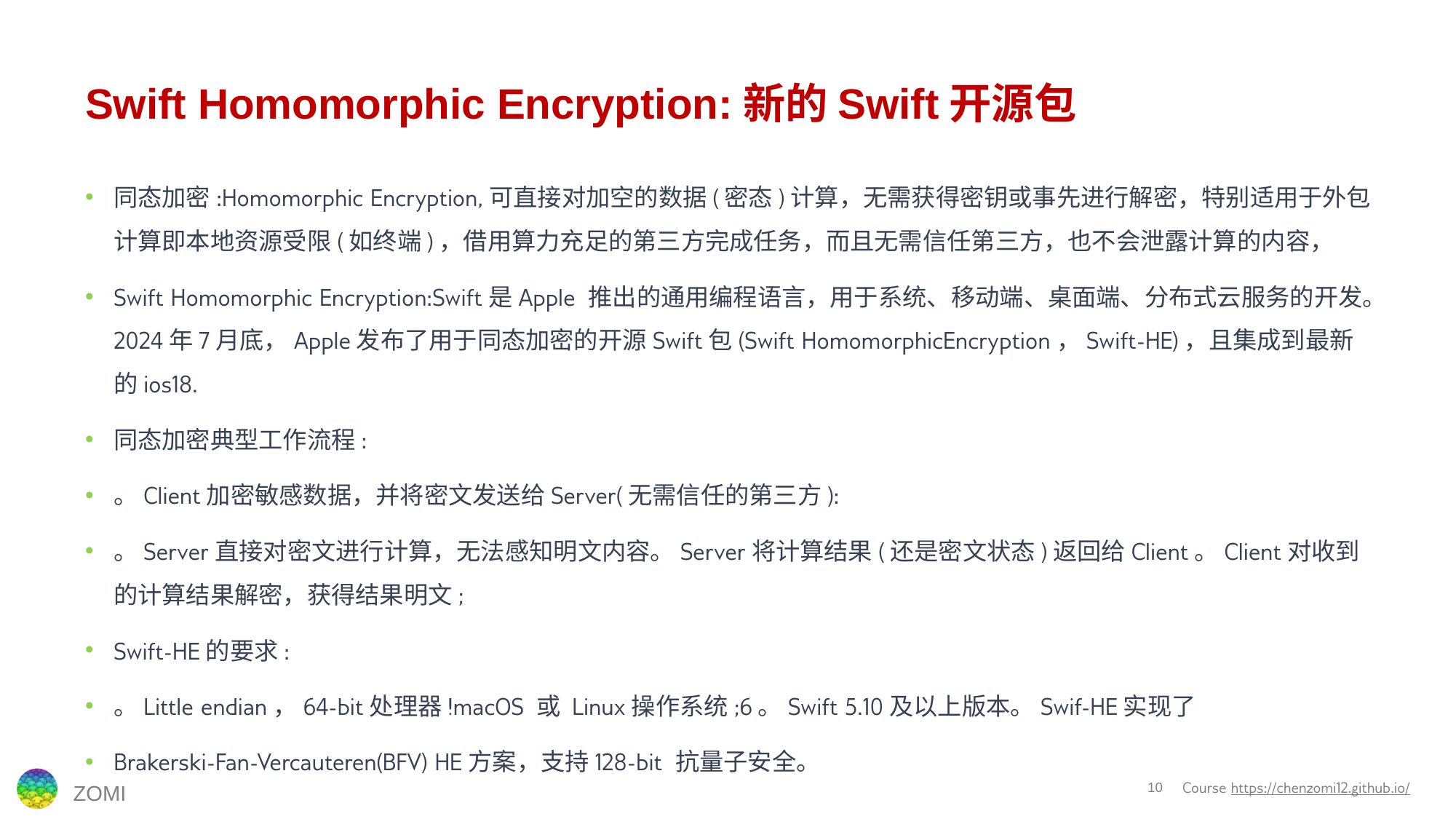

# Swift Homomorphic Encryption:新的Swift开源包
同态加密:Homomorphic Encryption,可直接对加空的数据(密态)计算，无需获得密钥或事先进行解密，特别适用于外包计算即本地资源受限(如终端)，借用算力充足的第三方完成任务，而且无需信任第三方，也不会泄露计算的内容，
Swift Homomorphic Encryption:Swift是Apple 推出的通用编程语言，用于系统、移动端、桌面端、分布式云服务的开发。2024年7月底，Apple发布了用于同态加密的开源Swift包(Swift HomomorphicEncryption，Swift-HE)，且集成到最新的ios18.
同态加密典型工作流程:
。Client加密敏感数据，并将密文发送给Server(无需信任的第三方):
。Server直接对密文进行计算，无法感知明文内容。Server将计算结果(还是密文状态)返回给Client。Client对收到的计算结果解密，获得结果明文;
Swift-HE的要求:
。Little endian，64-bit处理器!macOS 或 Linux操作系统;6。Swift 5.10及以上版本。Swif-HE实现了
Brakerski-Fan-Vercauteren(BFV) HE方案，支持128-bit 抗量子安全。